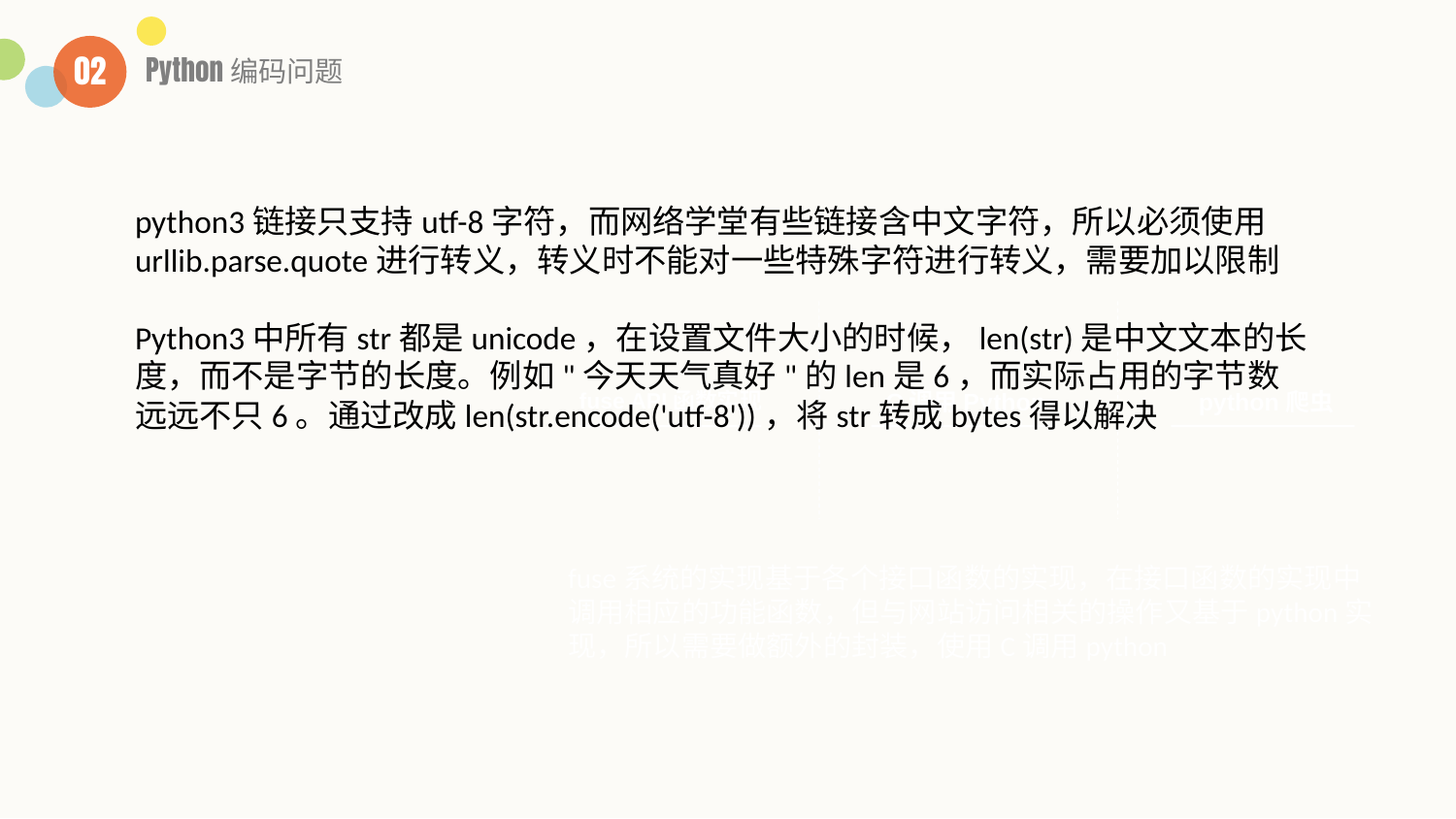

02
Python编码问题

python3链接只支持utf-8字符，而网络学堂有些链接含中文字符，所以必须使用urllib.parse.quote进行转义，转义时不能对一些特殊字符进行转义，需要加以限制

Python3中所有str都是unicode，在设置文件大小的时候，len(str)是中文文本的长度，而不是字节的长度。例如"今天天气真好"的len是6，而实际占用的字节数远远不只6。通过改成len(str.encode('utf-8'))，将str转成bytes得以解决

fuse API函数实现
C调用Python
python爬虫

fuse系统的实现基于各个接口函数的实现，在接口函数的实现中调用相应的功能函数，但与网站访问相关的操作又基于python实现，所以需要做额外的封装，使用C调用python